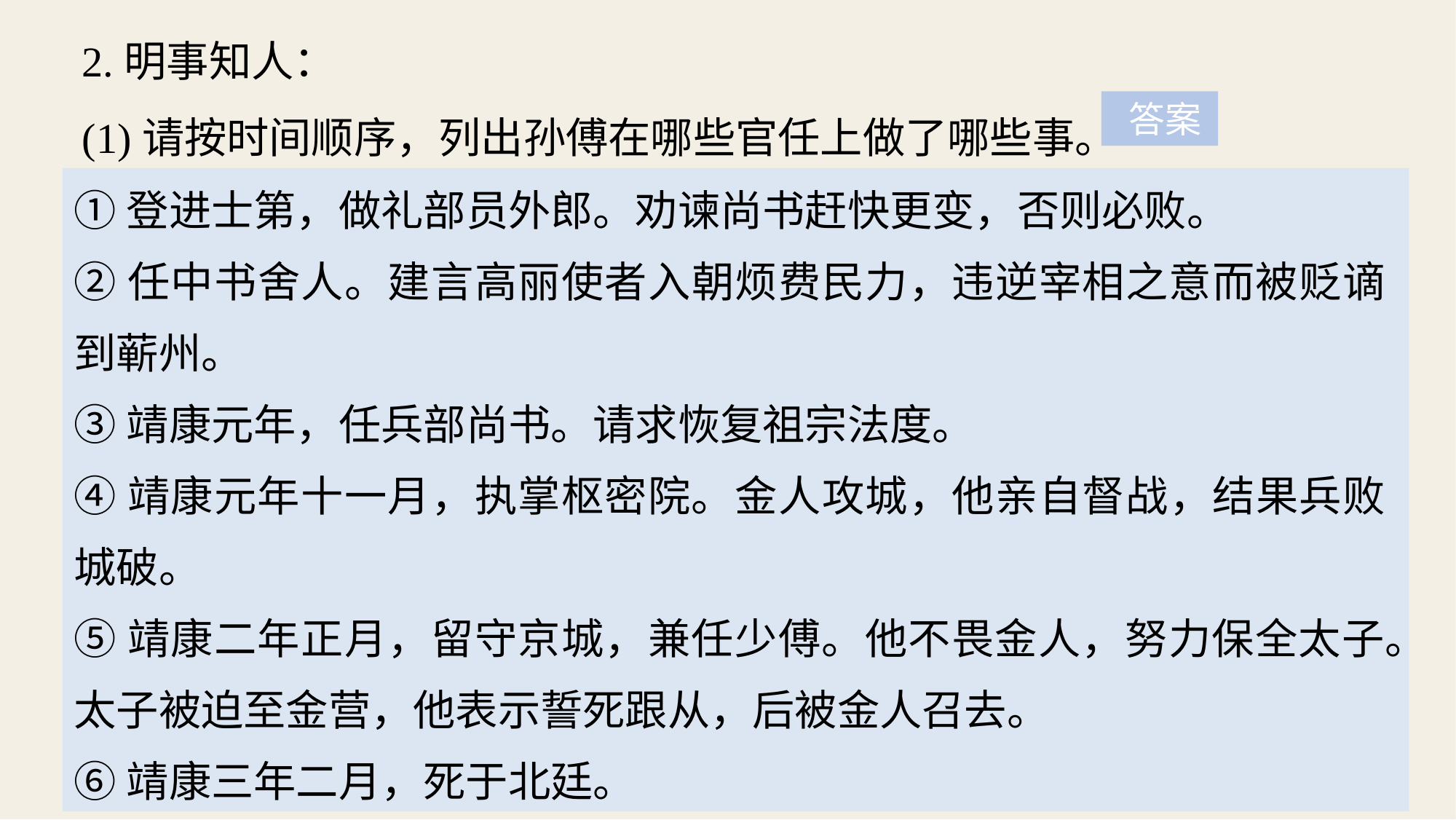

2.明事知人：
(1)请按时间顺序，列出孙傅在哪些官任上做了哪些事。
 答案
①登进士第，做礼部员外郎。劝谏尚书赶快更变，否则必败。
②任中书舍人。建言高丽使者入朝烦费民力，违逆宰相之意而被贬谪到蕲州。
③靖康元年，任兵部尚书。请求恢复祖宗法度。
④靖康元年十一月，执掌枢密院。金人攻城，他亲自督战，结果兵败城破。
⑤靖康二年正月，留守京城，兼任少傅。他不畏金人，努力保全太子。太子被迫至金营，他表示誓死跟从，后被金人召去。
⑥靖康三年二月，死于北廷。